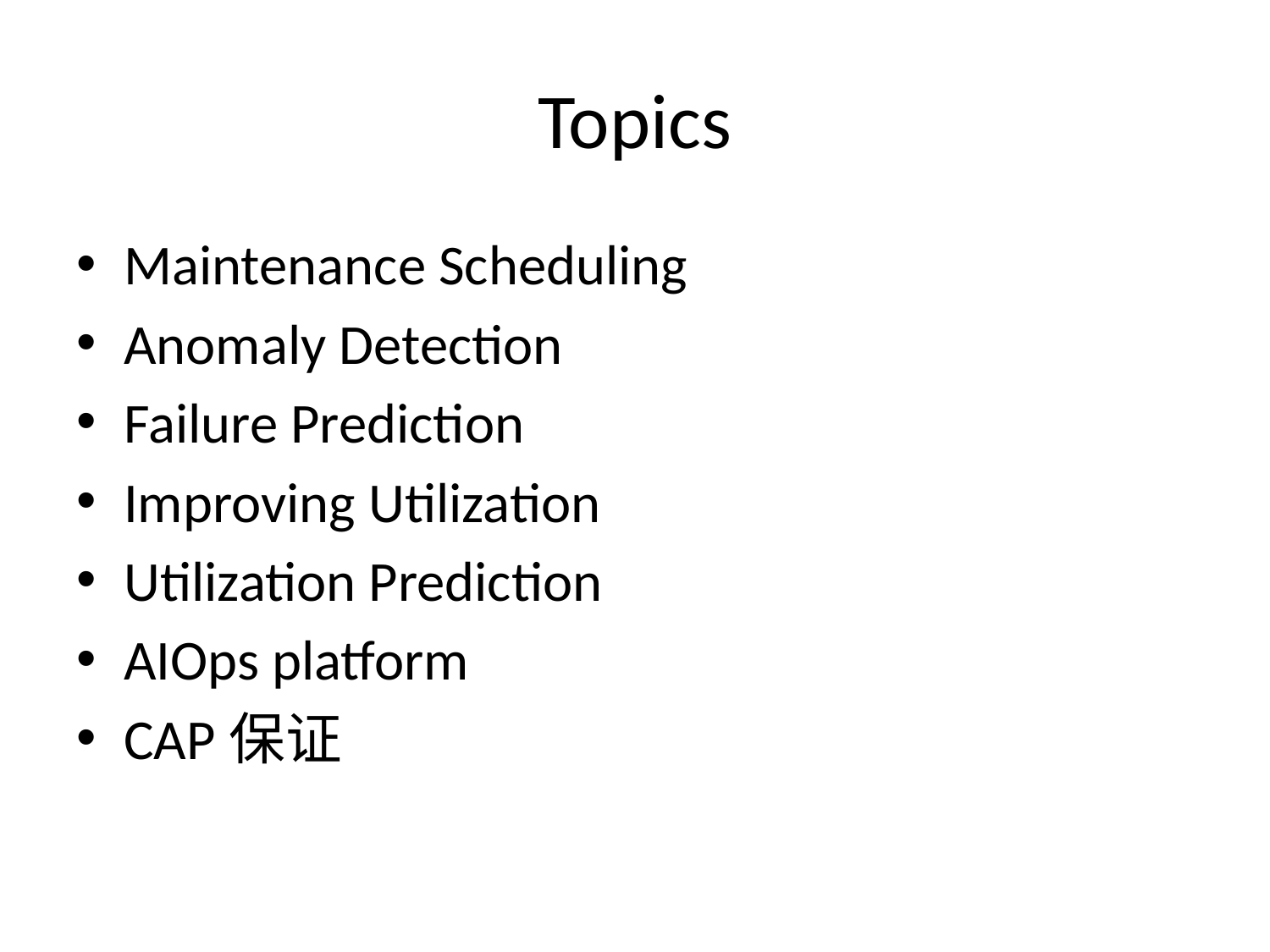

# Topics
Maintenance Scheduling
Anomaly Detection
Failure Prediction
Improving Utilization
Utilization Prediction
AIOps platform
CAP保证